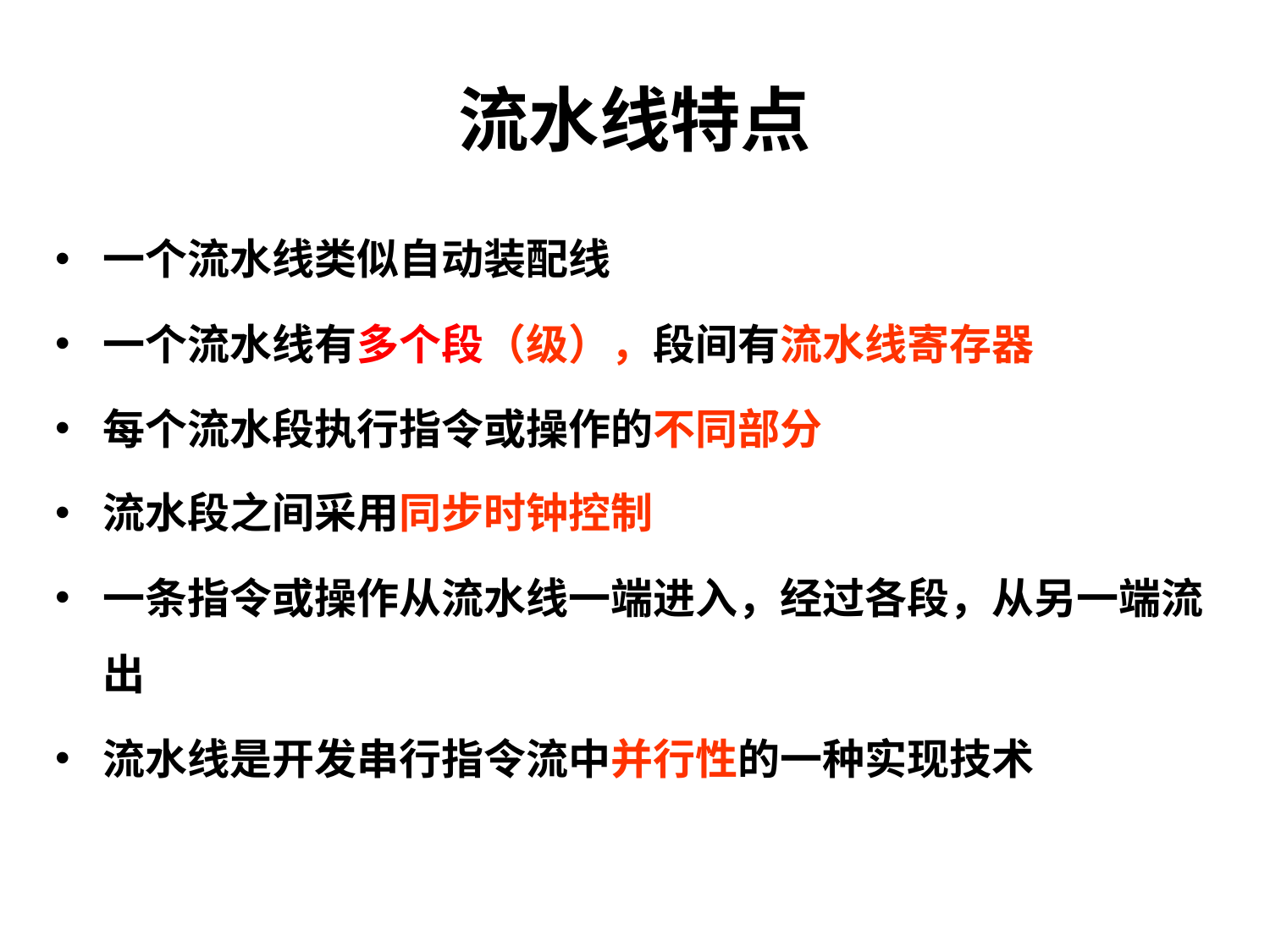

# 流水线特点
一个流水线类似自动装配线
一个流水线有多个段（级），段间有流水线寄存器
每个流水段执行指令或操作的不同部分
流水段之间采用同步时钟控制
一条指令或操作从流水线一端进入，经过各段，从另一端流出
流水线是开发串行指令流中并行性的一种实现技术
52